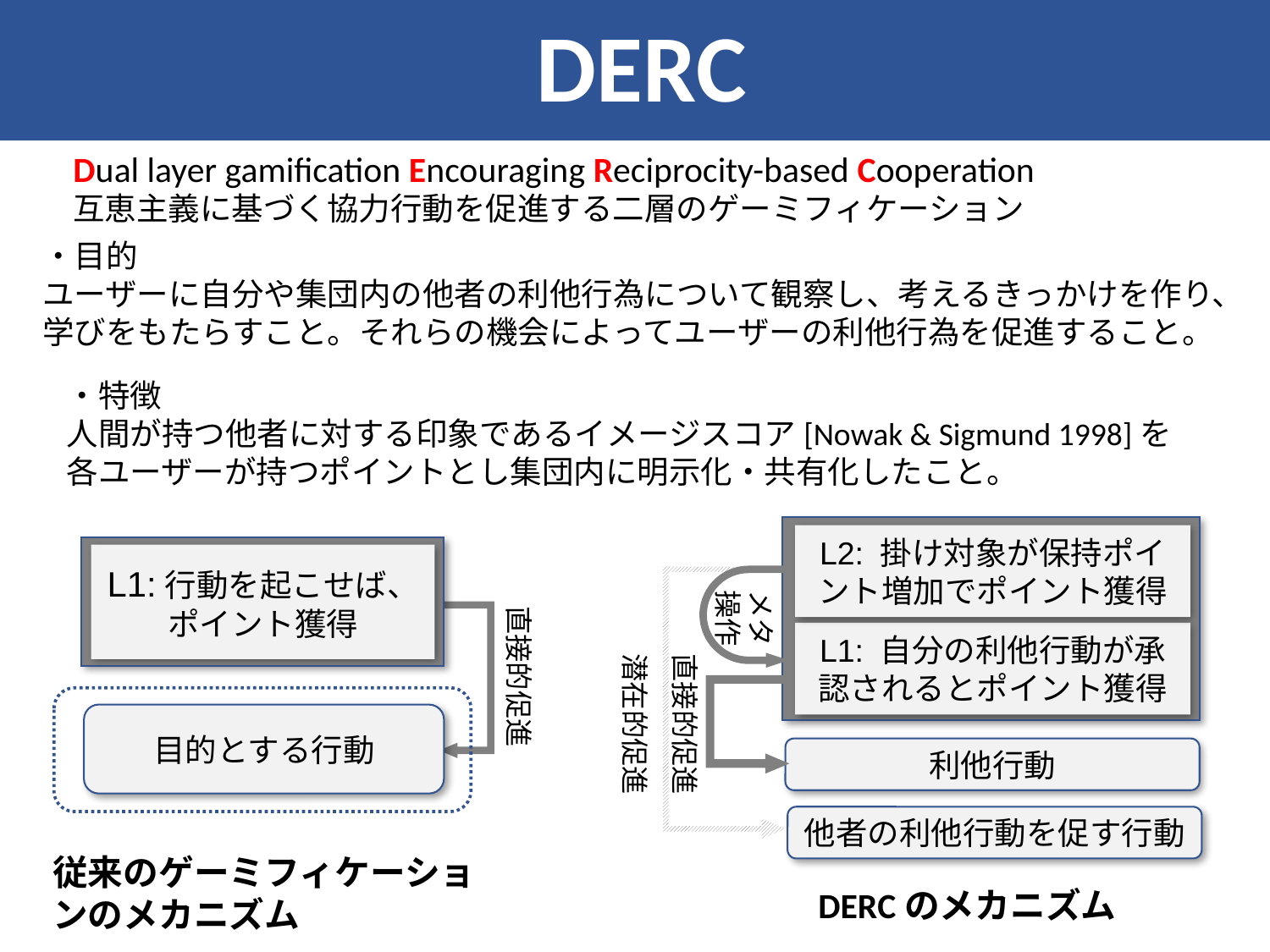

DERC
DERC
Dual layer gamification Encouraging Reciprocity-based Cooperation
互恵主義に基づく協力行動を促進する二層のゲーミフィケーション
・目的
ユーザーに自分や集団内の他者の利他行為について観察し、考えるきっかけを作り、
学びをもたらすこと。それらの機会によってユーザーの利他行為を促進すること。
・特徴
人間が持つ他者に対する印象であるイメージスコア[Nowak & Sigmund 1998]を
各ユーザーが持つポイントとし集団内に明示化・共有化したこと。

L2: 掛け対象が保持ポイント増加でポイント獲得

メタ操作
L1: 自分の利他行動が承認されるとポイント獲得

直接的促進
潜在的促進
利他行動
他者の利他行動を促す行動

L1:行動を起こせば、
ポイント獲得
直接的促進

目的とする行動
従来のゲーミフィケーションのメカニズム
DERCのメカニズム